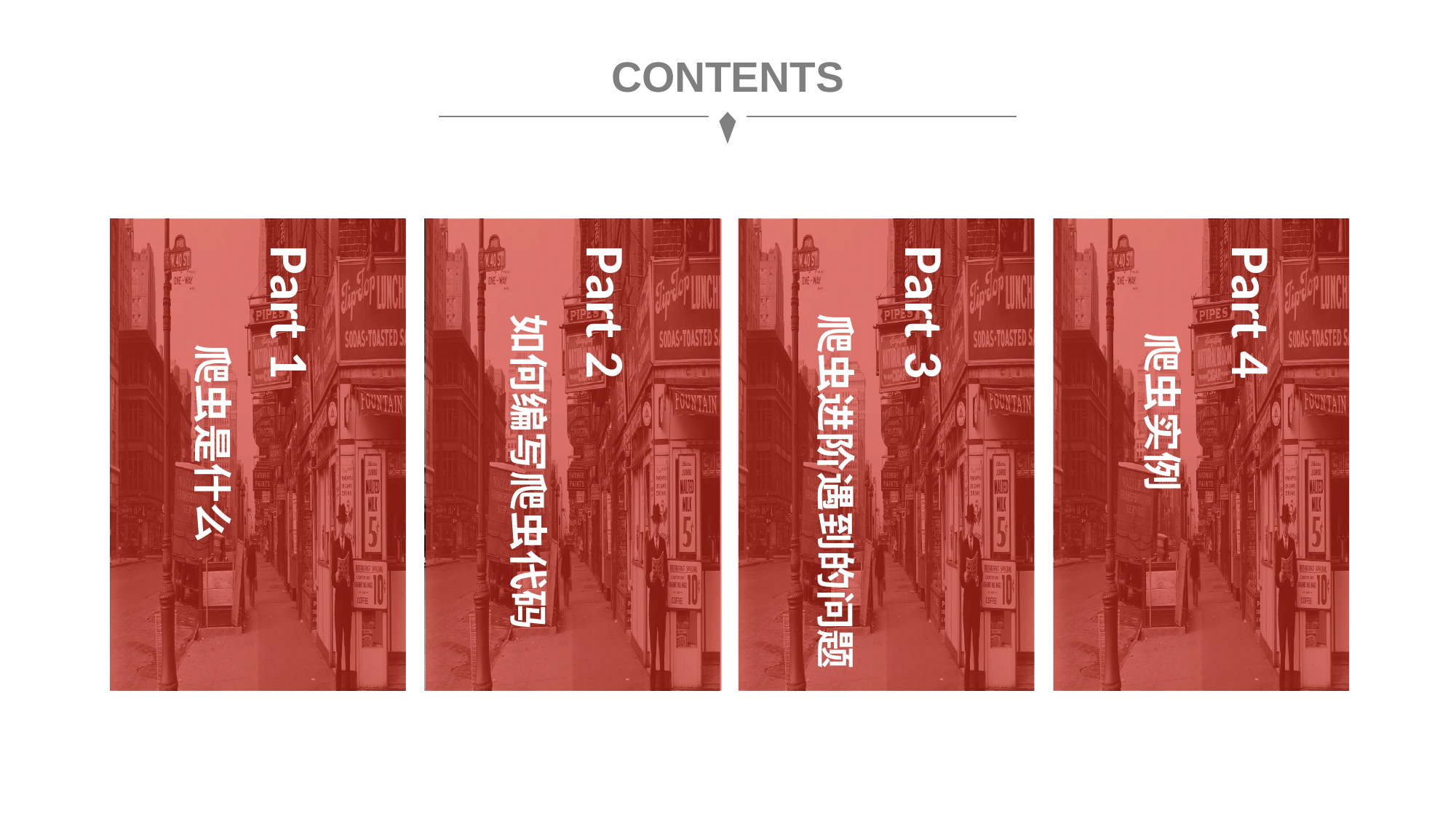

CONTENTS

Part 1
Part 2
Part 3
Part 4
如何编写爬虫代码
爬虫进阶遇到的问题
爬虫实例
爬虫是什么